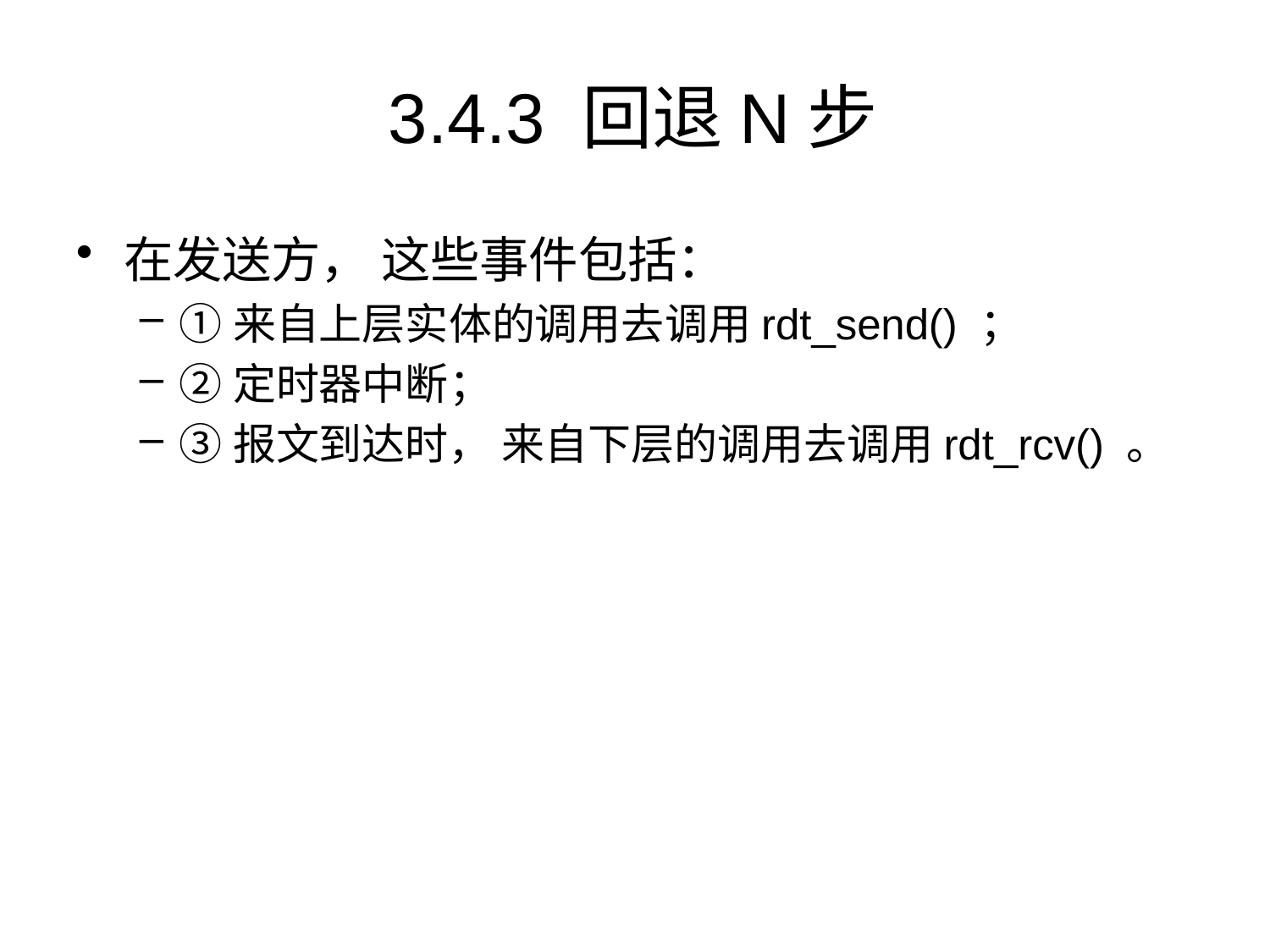

# 3.4.3 回退N步
在发送方， 这些事件包括：
①来自上层实体的调用去调用rdt_send() ；
②定时器中断；
③报文到达时， 来自下层的调用去调用rdt_rcv() 。